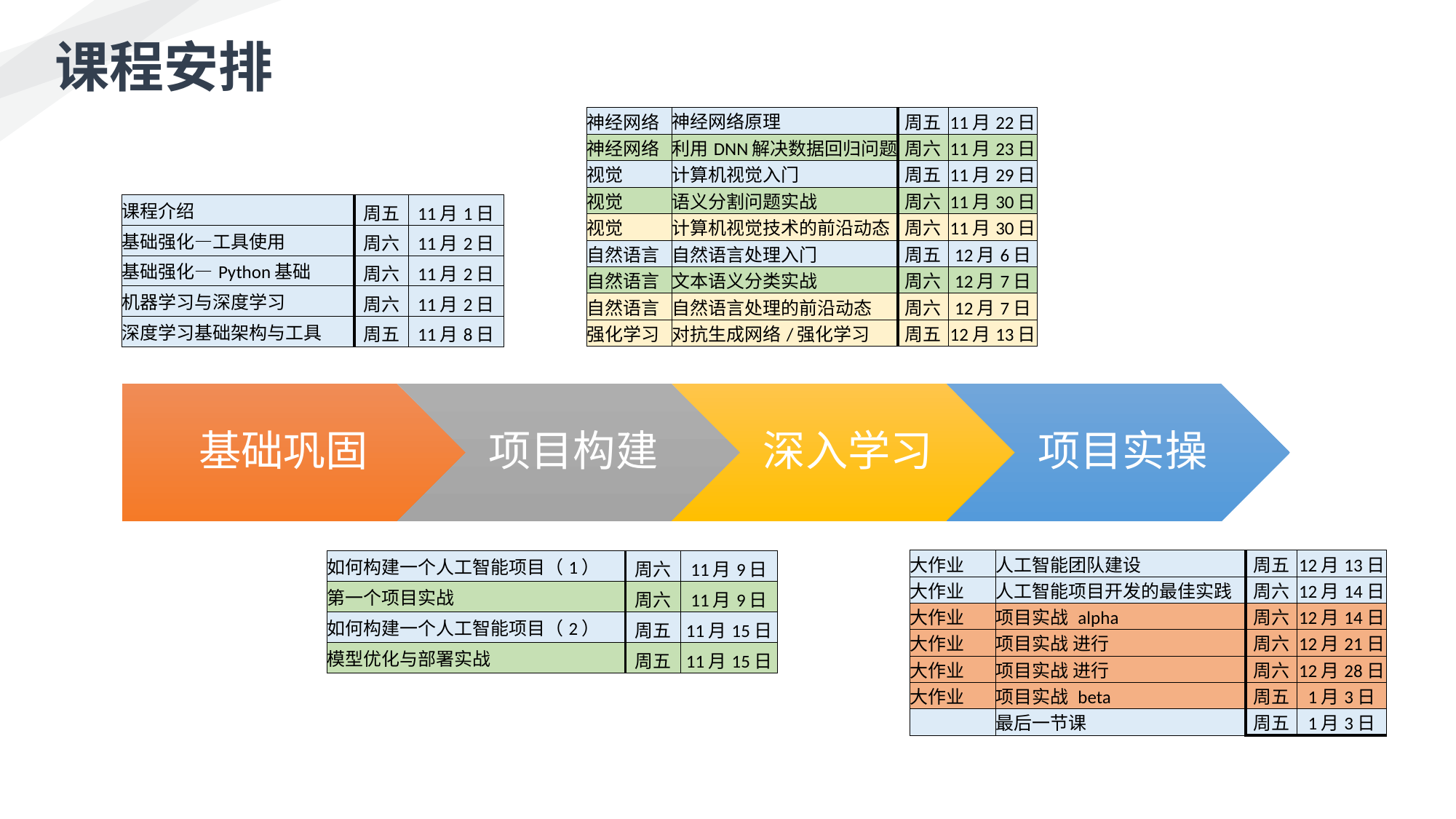

课程安排

| 神经网络 | 神经网络原理 | 周五 | 11月22日 |
| --- | --- | --- | --- |
| 神经网络 | 利用DNN解决数据回归问题 | 周六 | 11月23日 |
| 视觉 | 计算机视觉入门 | 周五 | 11月29日 |
| 视觉 | 语义分割问题实战 | 周六 | 11月30日 |
| 视觉 | 计算机视觉技术的前沿动态 | 周六 | 11月30日 |
| 自然语言 | 自然语言处理入门 | 周五 | 12月6日 |
| 自然语言 | 文本语义分类实战 | 周六 | 12月7日 |
| 自然语言 | 自然语言处理的前沿动态 | 周六 | 12月7日 |
| 强化学习 | 对抗生成网络/强化学习 | 周五 | 12月13日 |
| 课程介绍 | 周五 | 11月1日 |
| --- | --- | --- |
| 基础强化—工具使用 | 周六 | 11月2日 |
| 基础强化—Python基础 | 周六 | 11月2日 |
| 机器学习与深度学习 | 周六 | 11月2日 |
| 深度学习基础架构与工具 | 周五 | 11月8日 |
基础巩固
项目构建
深入学习
项目实操
| 大作业 | 人工智能团队建设 | 周五 | 12月13日 |
| --- | --- | --- | --- |
| 大作业 | 人工智能项目开发的最佳实践 | 周六 | 12月14日 |
| 大作业 | 项目实战 alpha | 周六 | 12月14日 |
| 大作业 | 项目实战 进行 | 周六 | 12月21日 |
| 大作业 | 项目实战 进行 | 周六 | 12月28日 |
| 大作业 | 项目实战 beta | 周五 | 1月3日 |
|  | 最后一节课 | 周五 | 1月3日 |
| 如何构建一个人工智能项目（1） | 周六 | 11月9日 |
| --- | --- | --- |
| 第一个项目实战 | 周六 | 11月9日 |
| 如何构建一个人工智能项目（2） | 周五 | 11月15日 |
| 模型优化与部署实战 | 周五 | 11月15日 |